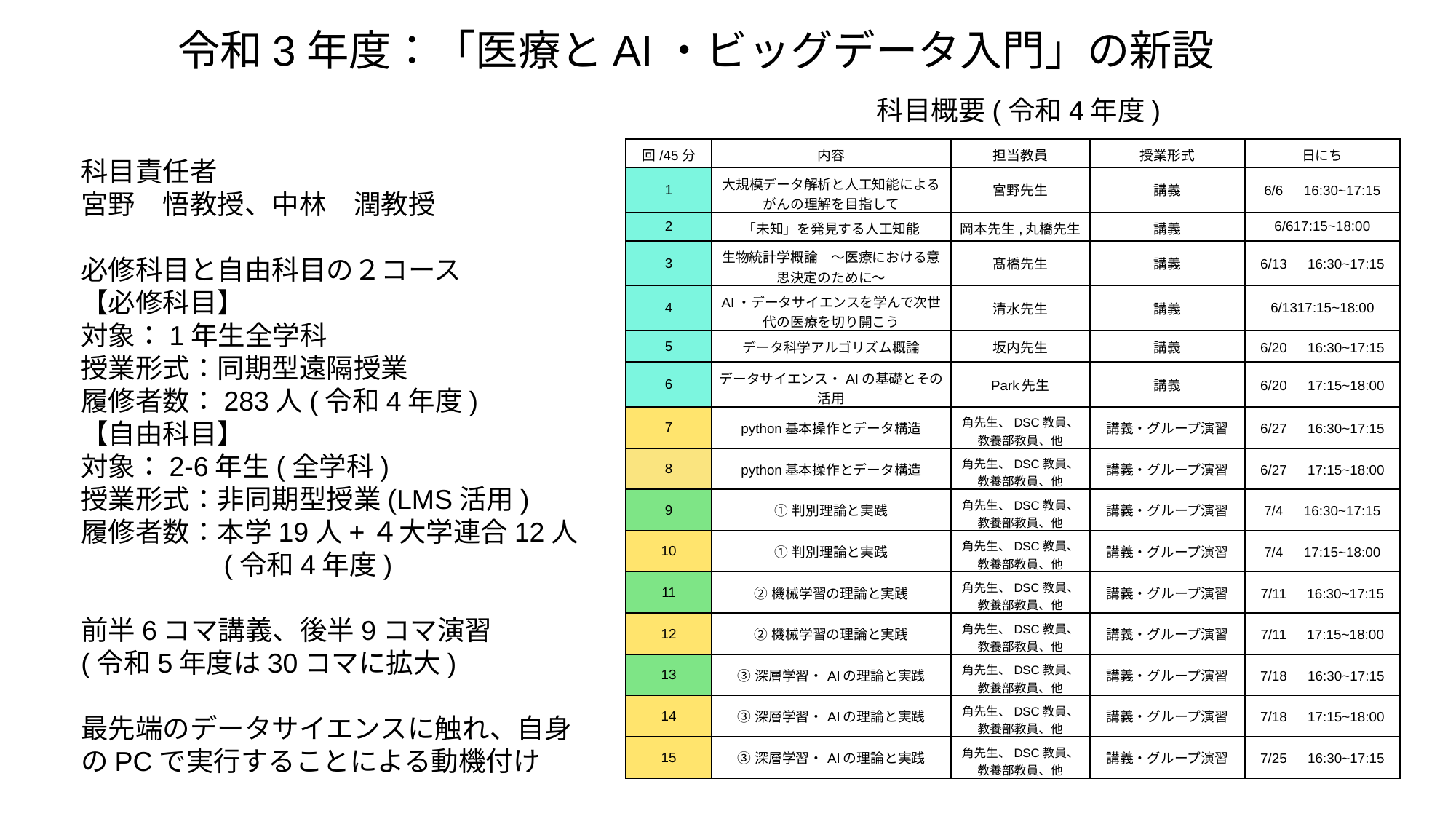

令和3年度：「医療とAI・ビッグデータ入門」の新設
科目概要(令和4年度)
| 回/45分 | 内容 | 担当教員 | 授業形式 | 日にち |
| --- | --- | --- | --- | --- |
| 1 | 大規模データ解析と人工知能によるがんの理解を目指して | 宮野先生 | 講義 | 6/6　16:30~17:15 |
| 2 | 「未知」を発見する人工知能 | 岡本先生,丸橋先生 | 講義 | 6/6 17:15~18:00 |
| 3 | 生物統計学概論　〜医療における意思決定のために〜 | 髙橋先生 | 講義 | 6/13　16:30~17:15 |
| 4 | AI・データサイエンスを学んで次世代の医療を切り開こう | 清水先生 | 講義 | 6/13 17:15~18:00 |
| 5 | データ科学アルゴリズム概論 | 坂内先生 | 講義 | 6/20　16:30~17:15 |
| 6 | データサイエンス・AIの基礎とその活用 | Park先生 | 講義 | 6/20　17:15~18:00 |
| 7 | python基本操作とデータ構造 | 角先生、DSC教員、教養部教員、他 | 講義・グループ演習 | 6/27　16:30~17:15 |
| 8 | python基本操作とデータ構造 | 角先生、DSC教員、教養部教員、他 | 講義・グループ演習 | 6/27　17:15~18:00 |
| 9 | ①判別理論と実践 | 角先生、DSC教員、教養部教員、他 | 講義・グループ演習 | 7/4　16:30~17:15 |
| 10 | ①判別理論と実践 | 角先生、DSC教員、教養部教員、他 | 講義・グループ演習 | 7/4　17:15~18:00 |
| 11 | ②機械学習の理論と実践 | 角先生、DSC教員、教養部教員、他 | 講義・グループ演習 | 7/11　16:30~17:15 |
| 12 | ②機械学習の理論と実践 | 角先生、DSC教員、教養部教員、他 | 講義・グループ演習 | 7/11　17:15~18:00 |
| 13 | ③深層学習・AIの理論と実践 | 角先生、DSC教員、教養部教員、他 | 講義・グループ演習 | 7/18　16:30~17:15 |
| 14 | ③深層学習・AIの理論と実践 | 角先生、DSC教員、教養部教員、他 | 講義・グループ演習 | 7/18　17:15~18:00 |
| 15 | ③深層学習・AIの理論と実践 | 角先生、DSC教員、教養部教員、他 | 講義・グループ演習 | 7/25　16:30~17:15 |
科目責任者
宮野　悟教授、中林　潤教授

必修科目と自由科目の２コース
【必修科目】
対象：1年生全学科
授業形式：同期型遠隔授業
履修者数：283人(令和4年度)
【自由科目】
対象：2-6年生(全学科)
授業形式：非同期型授業(LMS活用)
履修者数：本学19人+４大学連合12人
　　　　　(令和4年度)

前半6コマ講義、後半9コマ演習
(令和5年度は30コマに拡大)

最先端のデータサイエンスに触れ、自身
のPCで実行することによる動機付け